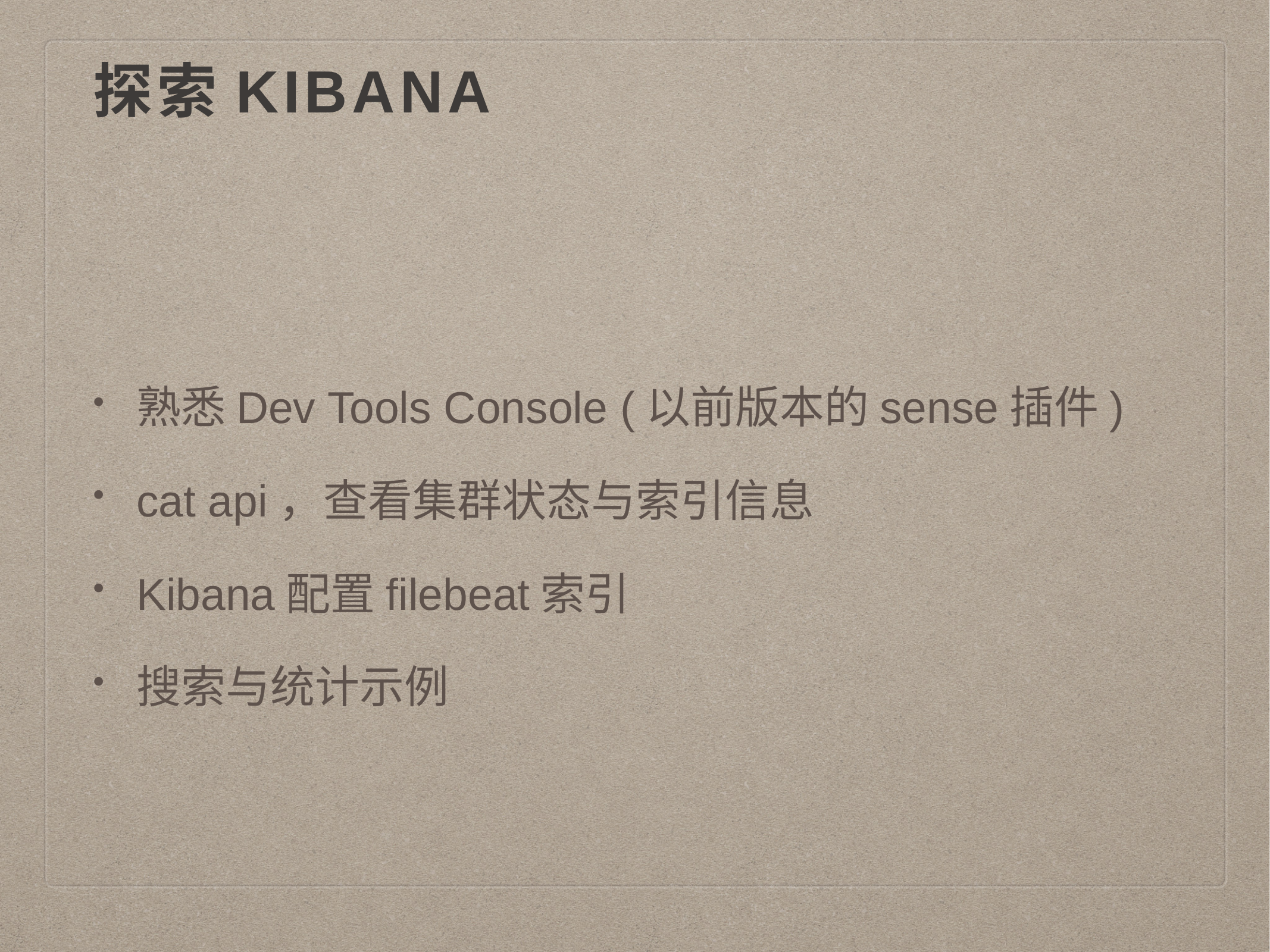

# 探索Kibana
熟悉Dev Tools Console (以前版本的sense插件)
cat api，查看集群状态与索引信息
Kibana配置filebeat索引
搜索与统计示例
9